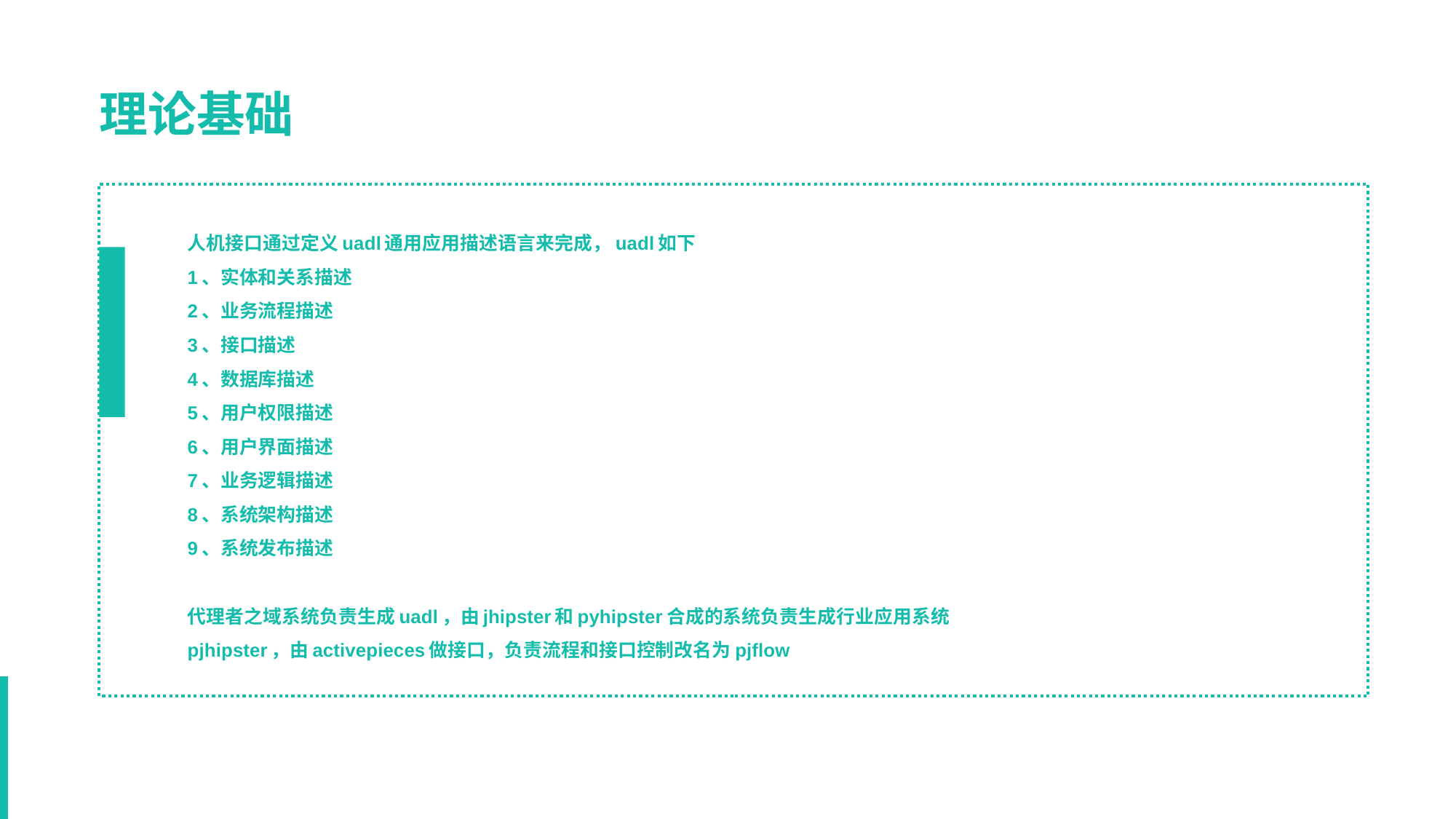

理论基础

人机接口通过定义uadl通用应用描述语言来完成，uadl如下
1、实体和关系描述
2、业务流程描述
3、接口描述
4、数据库描述
5、用户权限描述
6、用户界面描述
7、业务逻辑描述
8、系统架构描述
9、系统发布描述

代理者之域系统负责生成uadl，由jhipster和pyhipster合成的系统负责生成行业应用系统
pjhipster，由activepieces做接口，负责流程和接口控制改名为pjflow